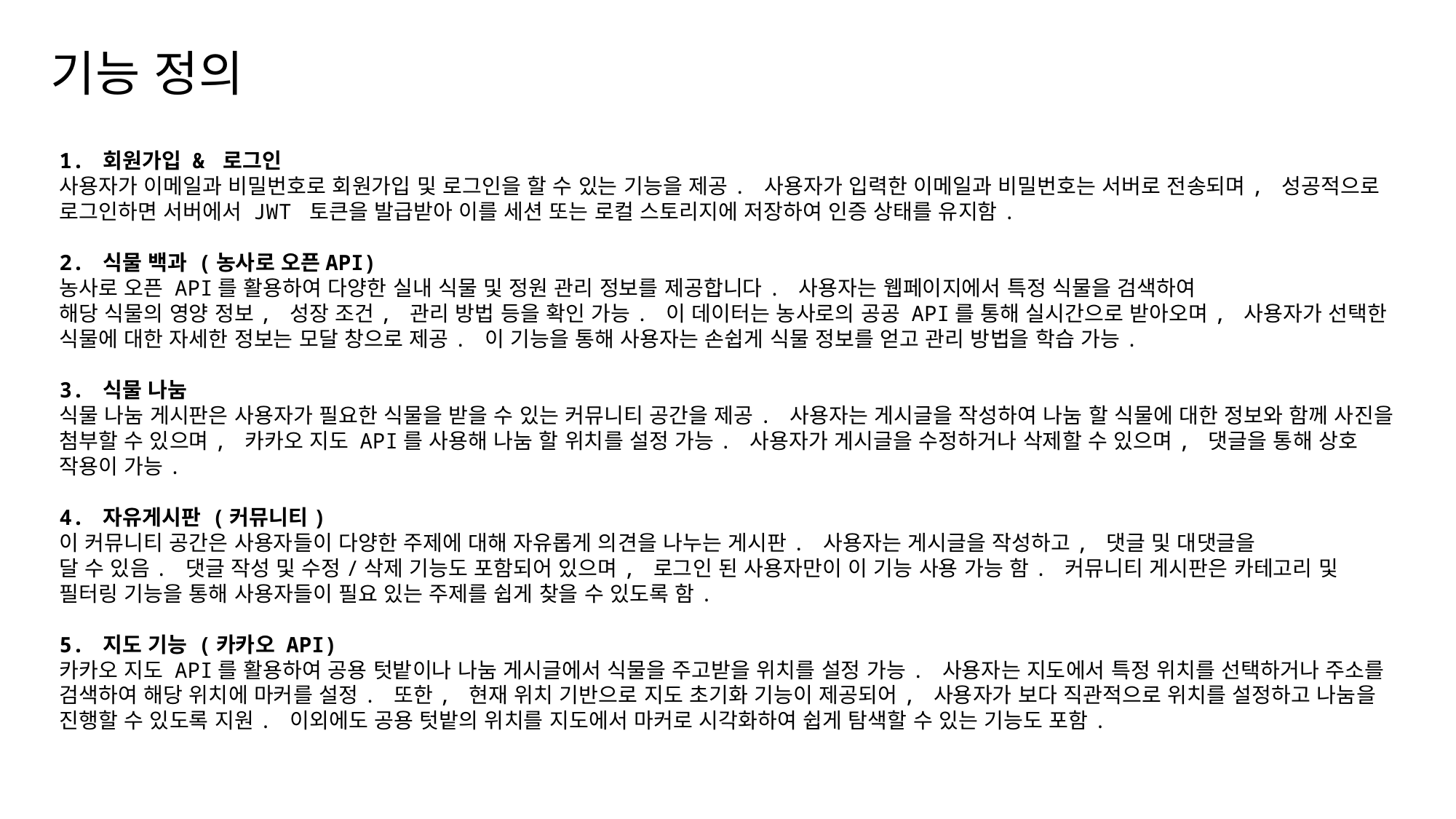

# 기능 정의
1. 회원가입 & 로그인
사용자가 이메일과 비밀번호로 회원가입 및 로그인을 할 수 있는 기능을 제공. 사용자가 입력한 이메일과 비밀번호는 서버로 전송되며, 성공적으로 로그인하면 서버에서 JWT 토큰을 발급받아 이를 세션 또는 로컬 스토리지에 저장하여 인증 상태를 유지함.

2. 식물 백과 (농사로 오픈API)
농사로 오픈 API를 활용하여 다양한 실내 식물 및 정원 관리 정보를 제공합니다. 사용자는 웹페이지에서 특정 식물을 검색하여
해당 식물의 영양 정보, 성장 조건, 관리 방법 등을 확인 가능. 이 데이터는 농사로의 공공 API를 통해 실시간으로 받아오며, 사용자가 선택한 식물에 대한 자세한 정보는 모달 창으로 제공. 이 기능을 통해 사용자는 손쉽게 식물 정보를 얻고 관리 방법을 학습 가능.

3. 식물 나눔
식물 나눔 게시판은 사용자가 필요한 식물을 받을 수 있는 커뮤니티 공간을 제공. 사용자는 게시글을 작성하여 나눔 할 식물에 대한 정보와 함께 사진을 첨부할 수 있으며, 카카오 지도 API를 사용해 나눔 할 위치를 설정 가능. 사용자가 게시글을 수정하거나 삭제할 수 있으며, 댓글을 통해 상호 작용이 가능.

4. 자유게시판 (커뮤니티)
이 커뮤니티 공간은 사용자들이 다양한 주제에 대해 자유롭게 의견을 나누는 게시판. 사용자는 게시글을 작성하고, 댓글 및 대댓글을
달 수 있음. 댓글 작성 및 수정/삭제 기능도 포함되어 있으며, 로그인 된 사용자만이 이 기능 사용 가능 함. 커뮤니티 게시판은 카테고리 및 필터링 기능을 통해 사용자들이 필요 있는 주제를 쉽게 찾을 수 있도록 함.

5. 지도 기능 (카카오 API)
카카오 지도 API를 활용하여 공용 텃밭이나 나눔 게시글에서 식물을 주고받을 위치를 설정 가능. 사용자는 지도에서 특정 위치를 선택하거나 주소를 검색하여 해당 위치에 마커를 설정. 또한, 현재 위치 기반으로 지도 초기화 기능이 제공되어, 사용자가 보다 직관적으로 위치를 설정하고 나눔을 진행할 수 있도록 지원. 이외에도 공용 텃밭의 위치를 지도에서 마커로 시각화하여 쉽게 탐색할 수 있는 기능도 포함.